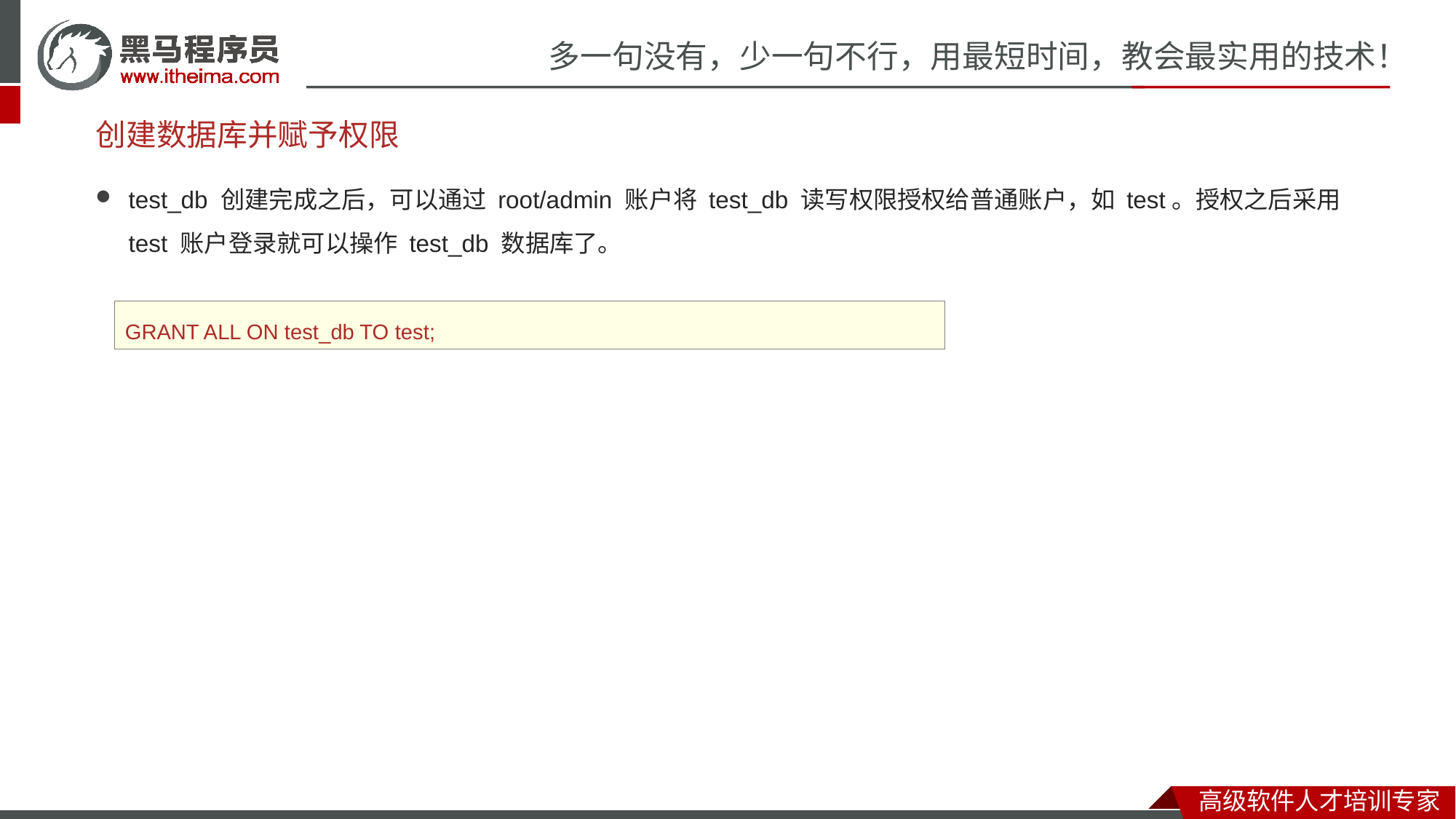

# 创建数据库并赋予权限
test_db 创建完成之后，可以通过 root/admin 账户将 test_db 读写权限授权给普通账户，如 test。授权之后采用 test 账户登录就可以操作 test_db 数据库了。

GRANT ALL ON test_db TO test;